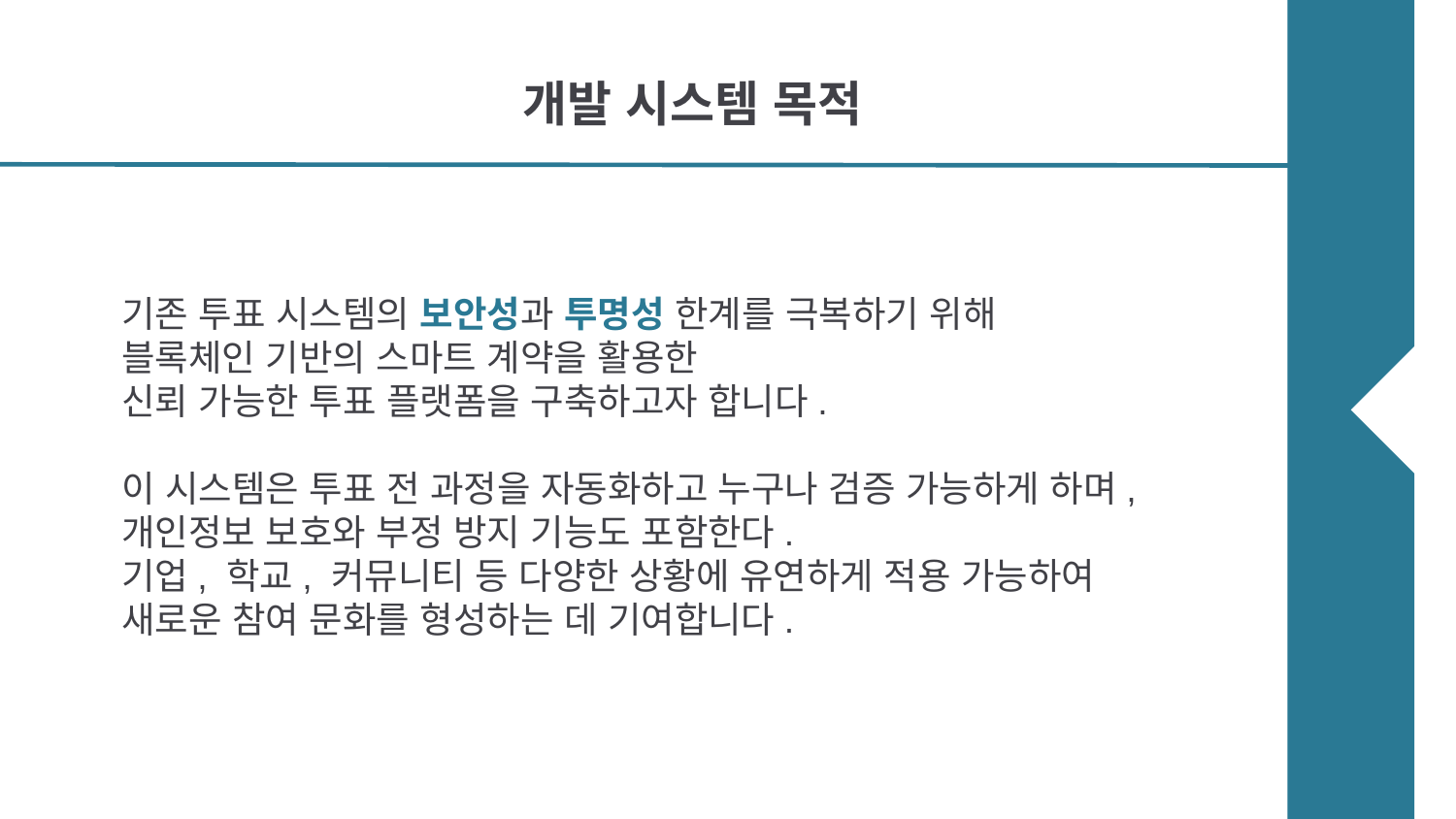

# 개발 시스템 목적
기존 투표 시스템의 보안성과 투명성 한계를 극복하기 위해
블록체인 기반의 스마트 계약을 활용한
신뢰 가능한 투표 플랫폼을 구축하고자 합니다.

이 시스템은 투표 전 과정을 자동화하고 누구나 검증 가능하게 하며, 개인정보 보호와 부정 방지 기능도 포함한다.
기업, 학교, 커뮤니티 등 다양한 상황에 유연하게 적용 가능하여
새로운 참여 문화를 형성하는 데 기여합니다.